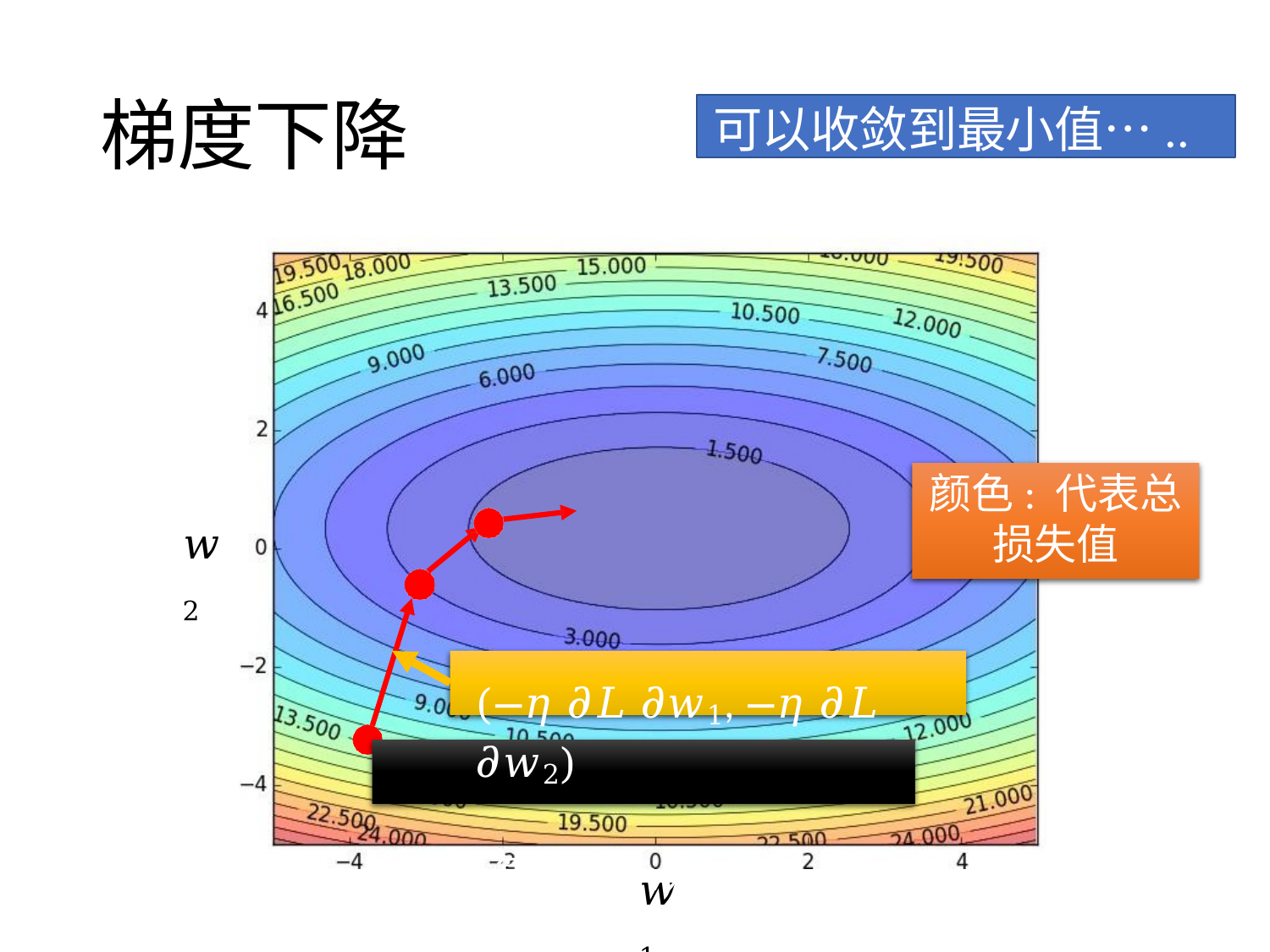

# 梯度下降
可以收敛到最小值…..

颜色: 代表总损失值

𝑤2

(−𝜂 𝜕𝐿 𝜕𝑤1, −𝜂 𝜕𝐿 𝜕𝑤2)
    计算 𝜕𝐿 𝜕𝑤1, 𝜕𝐿 𝜕𝑤2

𝑤1